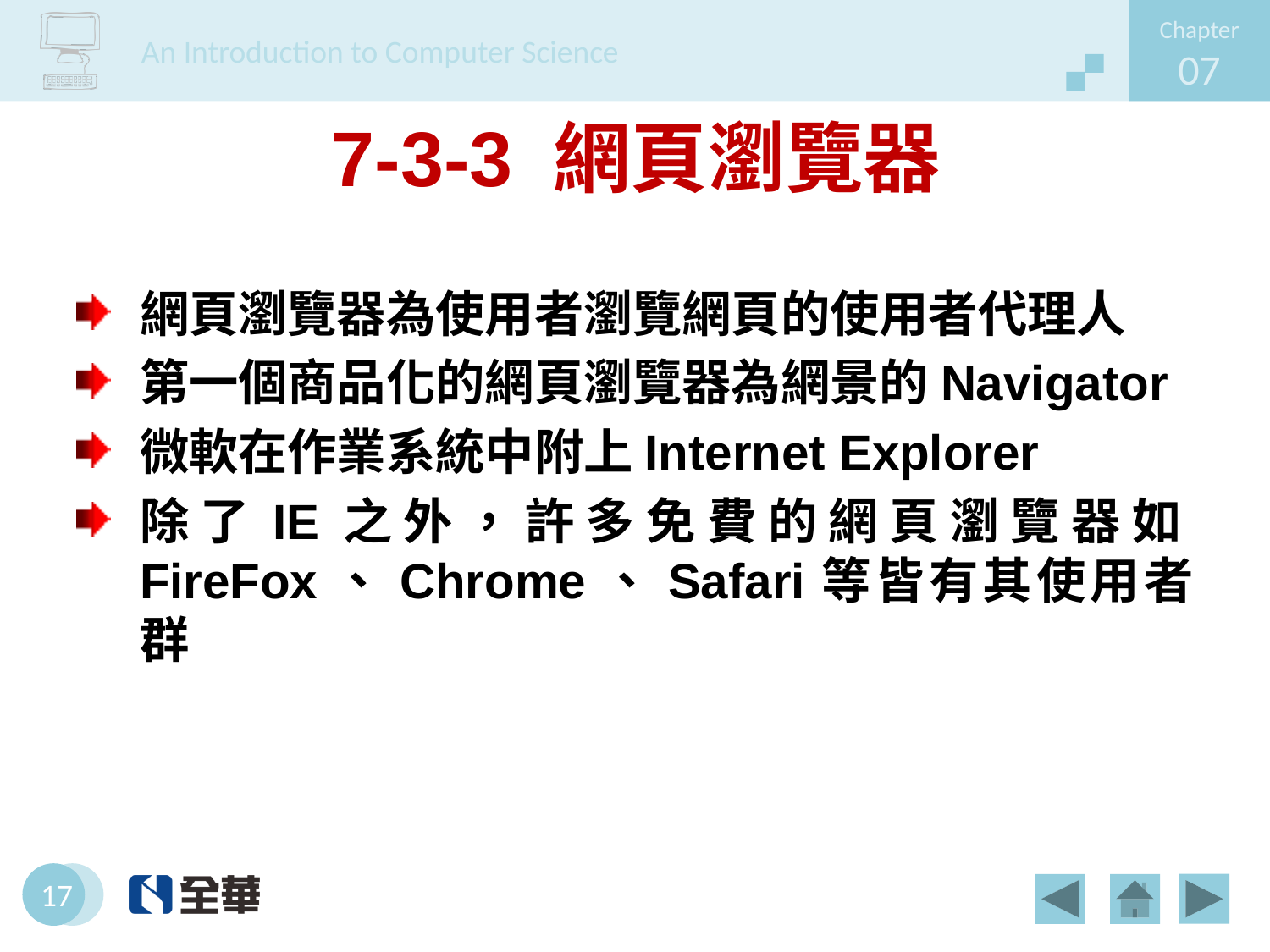

# 7-3-3 網頁瀏覽器
網頁瀏覽器為使用者瀏覽網頁的使用者代理人
第一個商品化的網頁瀏覽器為網景的Navigator
微軟在作業系統中附上Internet Explorer
除了IE之外，許多免費的網頁瀏覽器如FireFox、Chrome、Safari等皆有其使用者群